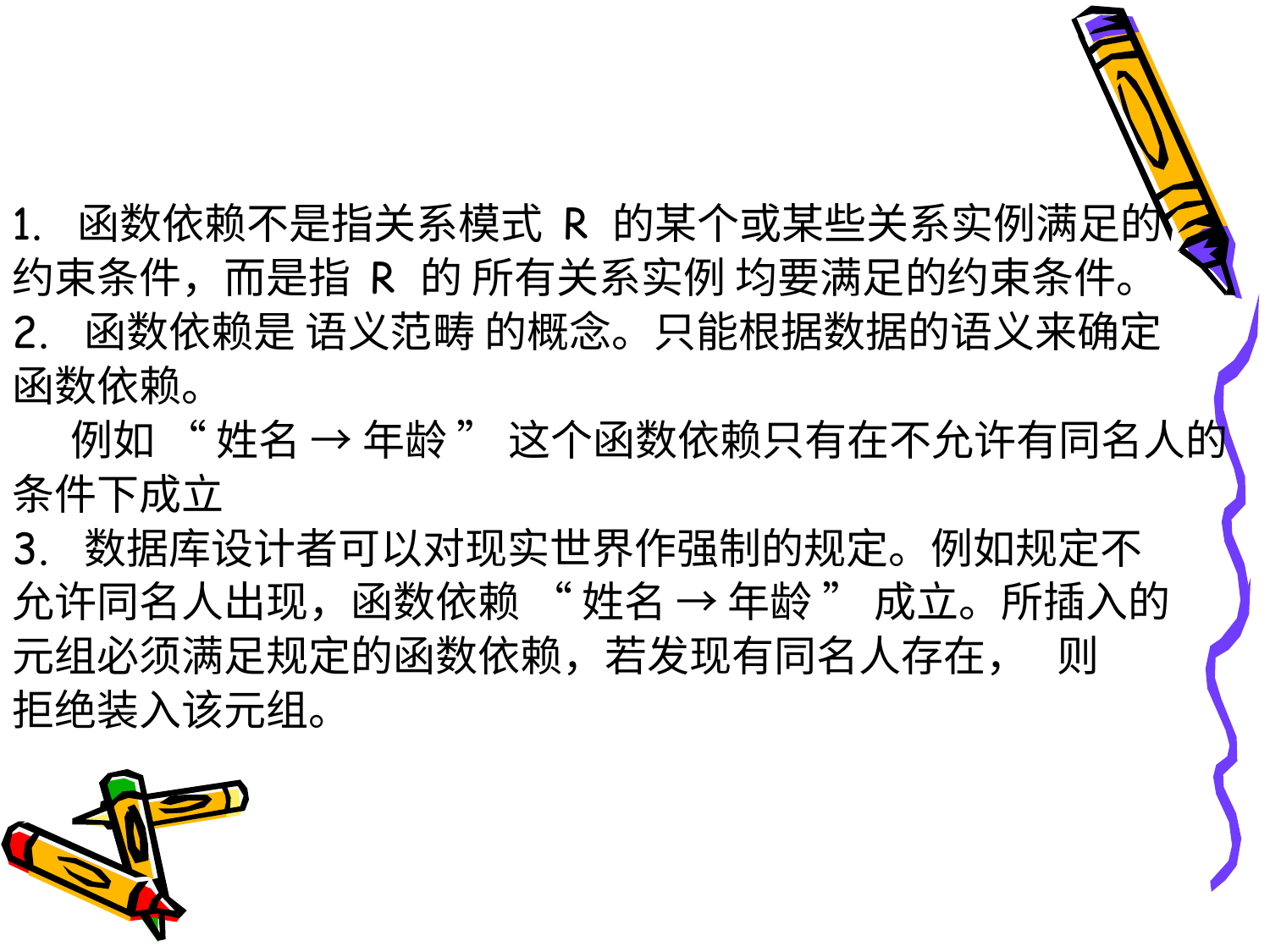

#
1.  函数依赖不是指关系模式 R 的某个或某些关系实例满足的
约束条件，而是指 R 的 所有关系实例 均要满足的约束条件。
2.  函数依赖是 语义范畴 的概念。只能根据数据的语义来确定
函数依赖。
     例如 “ 姓名 → 年龄 ” 这个函数依赖只有在不允许有同名人的
条件下成立
3.  数据库设计者可以对现实世界作强制的规定。例如规定不
允许同名人出现，函数依赖 “ 姓名 → 年龄 ” 成立。所插入的
元组必须满足规定的函数依赖，若发现有同名人存在，   则
拒绝装入该元组。